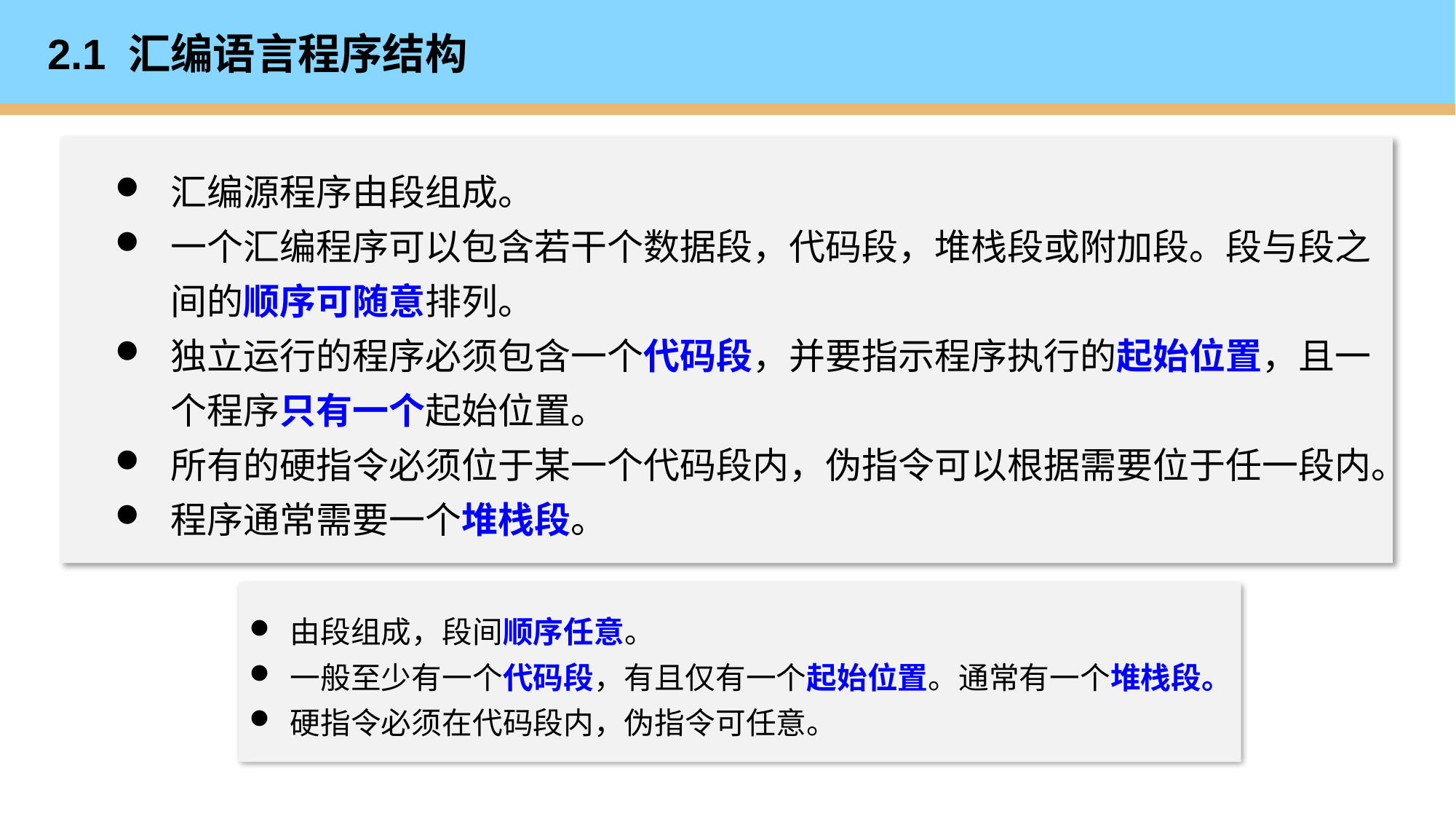

# 2.1 汇编语言程序结构
汇编源程序由段组成。
一个汇编程序可以包含若干个数据段，代码段，堆栈段或附加段。段与段之间的顺序可随意排列。
独立运行的程序必须包含一个代码段，并要指示程序执行的起始位置，且一个程序只有一个起始位置。
所有的硬指令必须位于某一个代码段内，伪指令可以根据需要位于任一段内。
程序通常需要一个堆栈段。
由段组成，段间顺序任意。
一般至少有一个代码段，有且仅有一个起始位置。通常有一个堆栈段。
硬指令必须在代码段内，伪指令可任意。
101